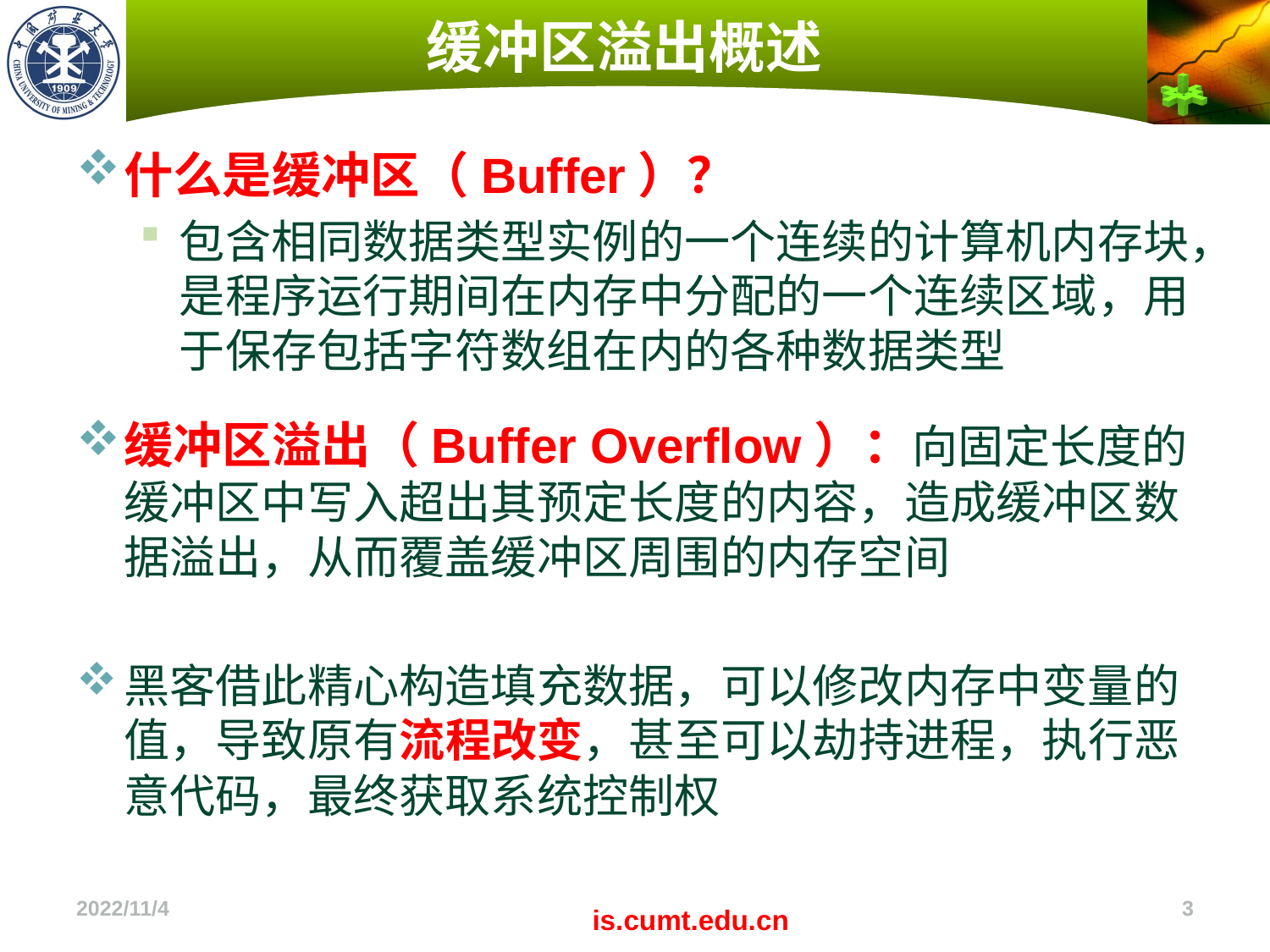

# 缓冲区溢出概述
什么是缓冲区（Buffer）？
包含相同数据类型实例的一个连续的计算机内存块，是程序运行期间在内存中分配的一个连续区域，用于保存包括字符数组在内的各种数据类型

缓冲区溢出（Buffer Overflow）：向固定长度的缓冲区中写入超出其预定长度的内容，造成缓冲区数据溢出，从而覆盖缓冲区周围的内存空间

黑客借此精心构造填充数据，可以修改内存中变量的值，导致原有流程改变，甚至可以劫持进程，执行恶意代码，最终获取系统控制权
2022/11/4
3
is.cumt.edu.cn